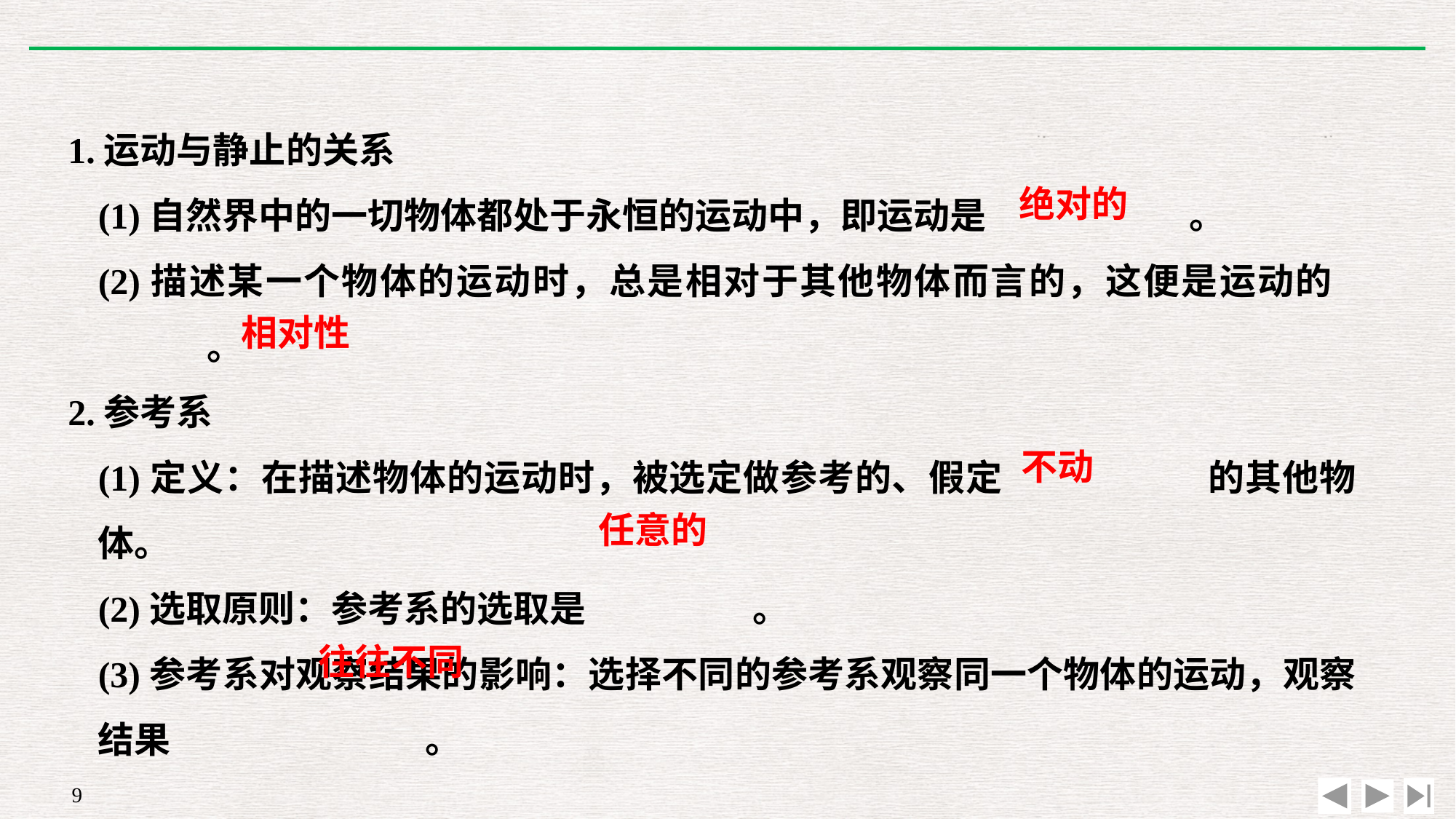

1.运动与静止的关系
	(1)自然界中的一切物体都处于永恒的运动中，即运动是		。
	(2)描述某一个物体的运动时，总是相对于其他物体而言的，这便是运动的		。
2.参考系
	(1)定义：在描述物体的运动时，被选定做参考的、假定		的其他物体。
	(2)选取原则：参考系的选取是		。
	(3)参考系对观察结果的影响：选择不同的参考系观察同一个物体的运动，观察结果			。
绝对的
相对性
不动
任意的
往往不同